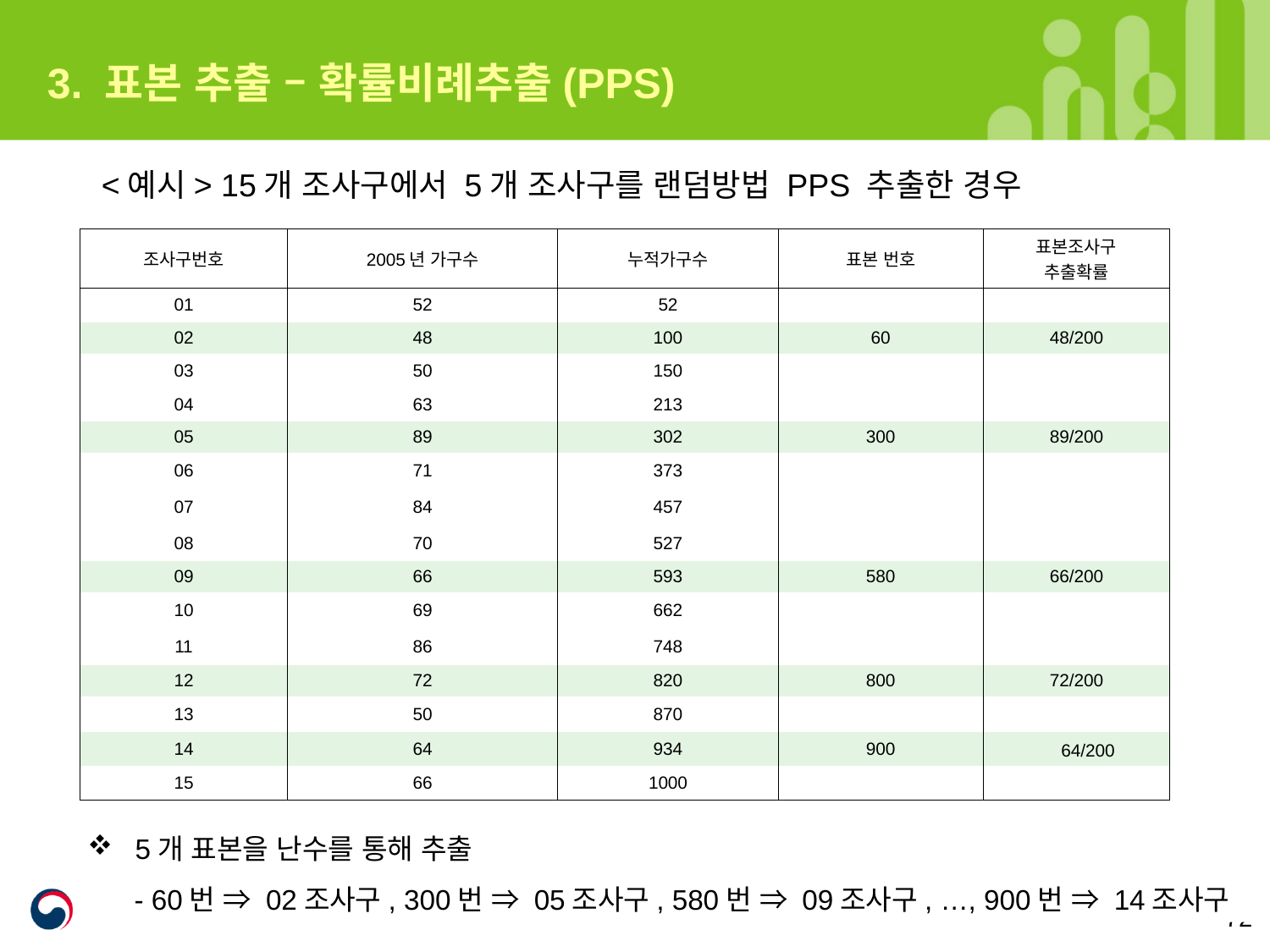

3. 표본 추출 – 확률비례추출(PPS)
 <예시> 15개 조사구에서 5개 조사구를 랜덤방법 PPS 추출한 경우
| 조사구번호 | 2005년 가구수 | 누적가구수 | 표본 번호 | 표본조사구 추출확률 |
| --- | --- | --- | --- | --- |
| 01 | 52 | 52 |  |  |
| 02 | 48 | 100 | 60 | 48/200 |
| 03 | 50 | 150 |  |  |
| 04 | 63 | 213 |  |  |
| 05 | 89 | 302 | 300 | 89/200 |
| 06 | 71 | 373 |  |  |
| 07 | 84 | 457 |  |  |
| 08 | 70 | 527 |  |  |
| 09 | 66 | 593 | 580 | 66/200 |
| 10 | 69 | 662 |  |  |
| 11 | 86 | 748 |  |  |
| 12 | 72 | 820 | 800 | 72/200 |
| 13 | 50 | 870 |  |  |
| 14 | 64 | 934 | 900 | 64/200 |
| 15 | 66 | 1000 |  |  |
5개 표본을 난수를 통해 추출
      - 60번 ⇒ 02조사구, 300번 ⇒ 05조사구, 580번 ⇒ 09조사구, …, 900번 ⇒ 14조사구